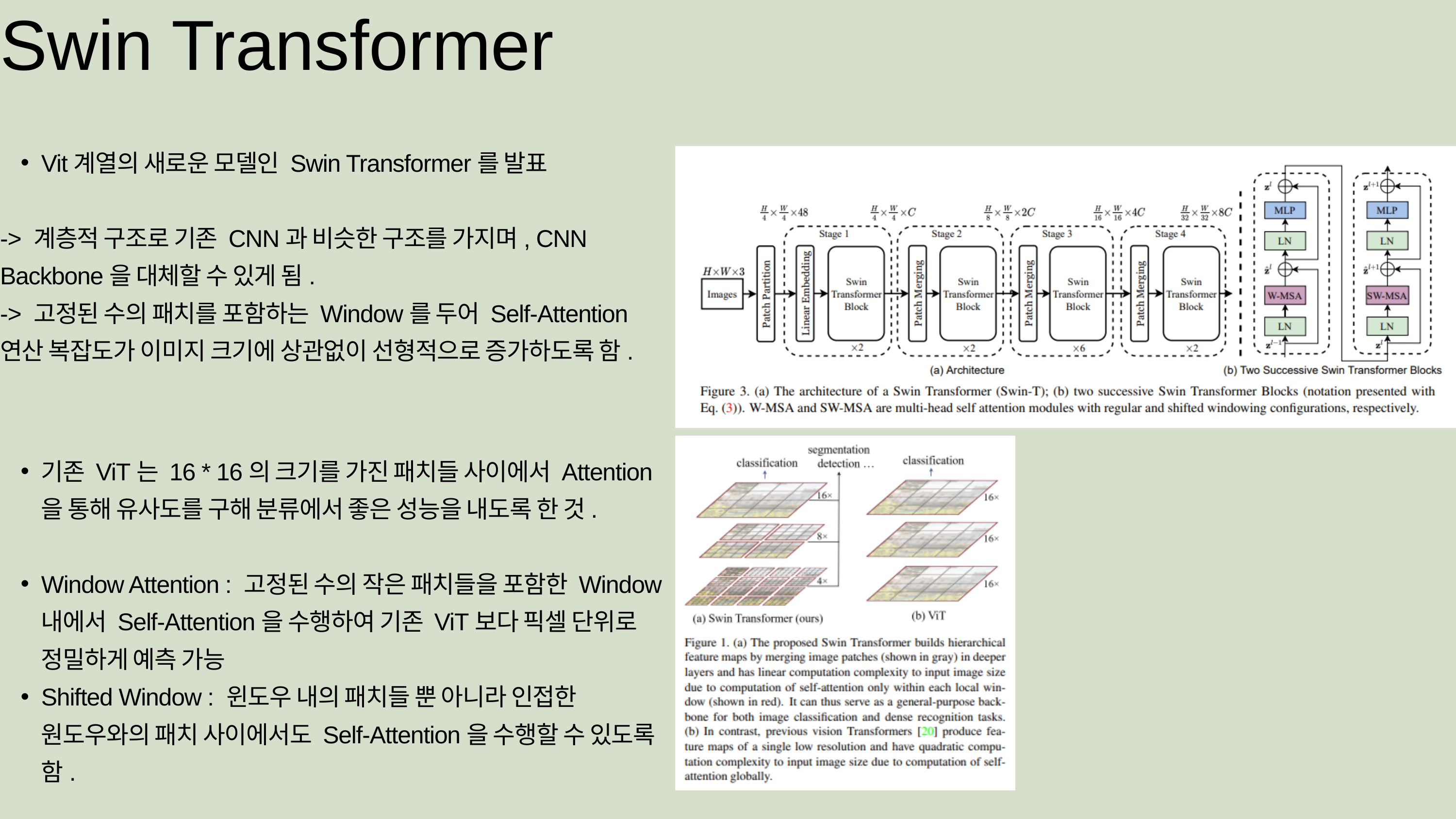

Swin Transformer
Vit계열의 새로운 모델인 Swin Transformer를 발표

-> 계층적 구조로 기존 CNN과 비슷한 구조를 가지며, CNN Backbone을 대체할 수 있게 됨.
-> 고정된 수의 패치를 포함하는 Window를 두어 Self-Attention 연산 복잡도가 이미지 크기에 상관없이 선형적으로 증가하도록 함.

기존 ViT는 16 * 16의 크기를 가진 패치들 사이에서 Attention을 통해 유사도를 구해 분류에서 좋은 성능을 내도록 한 것.

Window Attention : 고정된 수의 작은 패치들을 포함한 Window 내에서 Self-Attention을 수행하여 기존 ViT보다 픽셀 단위로 정밀하게 예측 가능
Shifted Window : 윈도우 내의 패치들 뿐 아니라 인접한 원도우와의 패치 사이에서도 Self-Attention을 수행할 수 있도록 함.